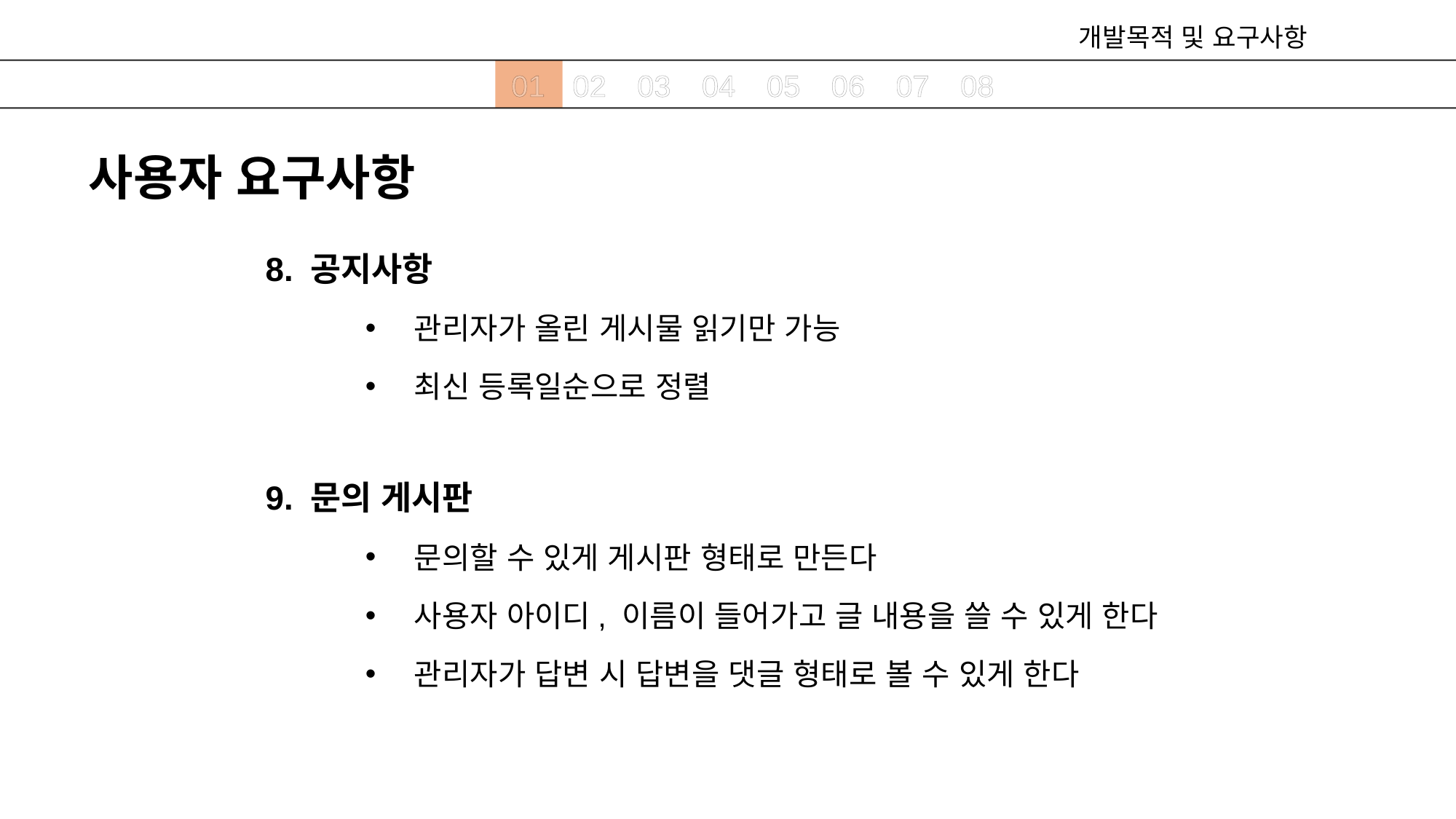

개발목적 및 요구사항

01
02
03
04
05
06
07
08
사용자 요구사항
8. 공지사항
관리자가 올린 게시물 읽기만 가능
최신 등록일순으로 정렬

9. 문의 게시판
문의할 수 있게 게시판 형태로 만든다
사용자 아이디, 이름이 들어가고 글 내용을 쓸 수 있게 한다
관리자가 답변 시 답변을 댓글 형태로 볼 수 있게 한다